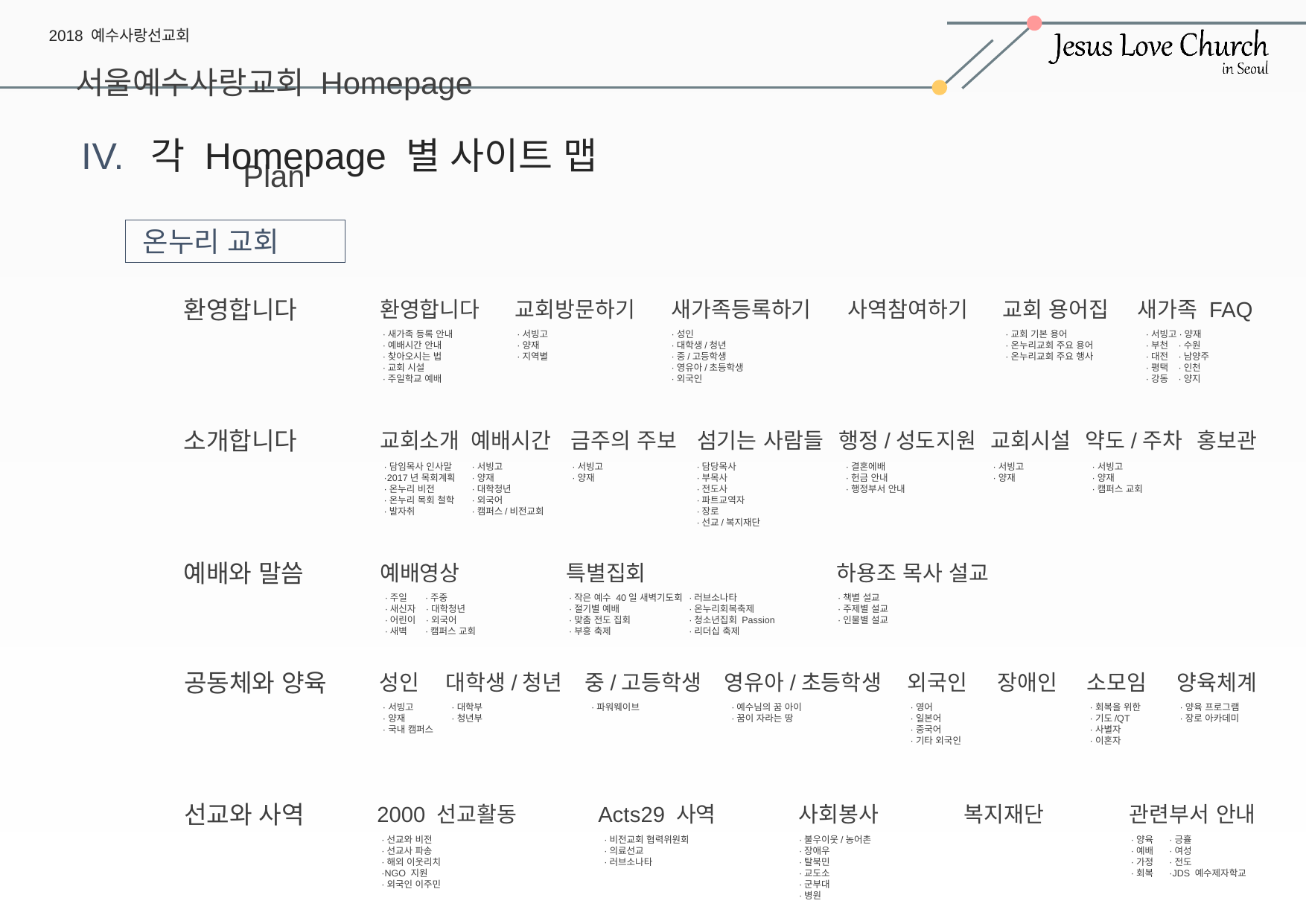

각 Homepage 별 사이트 맵
온누리 교회
환영합니다
환영합니다
교회방문하기
새가족등록하기
사역참여하기
교회 용어집
새가족 FAQ
·새가족 등록 안내
·예배시간 안내
·찾아오시는 법
·교회 시설
·주일학교 예배
·서빙고
·양재
·지역별
·성인
·대학생/청년
·중/고등학생
·영유아/초등학생
·외국인
·교회 기본 용어
·온누리교회 주요 용어
·온누리교회 주요 행사
·서빙고·양재
·부천   ·수원
·대전   ·남양주
·평택   ·인천
·강동   ·양지
소개합니다
교회소개
예배시간
금주의 주보
섬기는 사람들
행정/성도지원
교회시설
약도/주차
홍보관
·담임목사 인사말
·2017년 목회계획
·온누리 비전
·온누리 목회 철학
·발자취
·서빙고
·양재
·대학청년
·외국어
·캠퍼스/비전교회
·서빙고
·양재
·담당목사
·부목사
·전도사
·파트교역자
·장로
·선교/복지재단
·결혼에배
·헌금 안내
·행정부서 안내
·서빙고
·양재
·서빙고
·양재
·캠퍼스 교회
예배와 말씀
예배영상
특별집회
하용조 목사 설교
·작은 예수 40일 새벽기도회
·절기별 예배
·맞춤 전도 집회
·부흥 축제
·러브소나타
·온누리회복축제
·청소년집회 Passion
·리더십 축제
·주일      ·주중
·새신자   ·대학청년
·어린이   ·외국어
·새벽      ·캠퍼스 교회
·책별 설교
·주제별 설교
·인물별 설교
공동체와 양육
성인
대학생/청년
중/고등학생
영유아/초등학생
외국인
장애인
소모임
양육체계
·서빙고
·양재
·국내 캠퍼스
·대학부
·청년부
·파워웨이브
·예수님의 꿈 아이
·꿈이 자라는 땅
·영어
·일본어
·중국어
·기타 외국인
·회복을 위한
·기도/QT
·사별자
·이혼자
·양육 프로그램
·장로 아카데미
선교와 사역
2000 선교활동
Acts29 사역
사회봉사
복지재단
관련부서 안내
·선교와 비전
·선교사 파송
·해외 이웃리치
·NGO 지원
·외국인 이주민
·비전교회 협력위원회
·의료선교
·러브소나타
·불우이웃/농어촌
·장애우
·탈북민
·교도소
·군부대
·병원
·양육
·예배
·가정
·회복
·긍휼
·여성
·전도
·JDS 예수제자학교